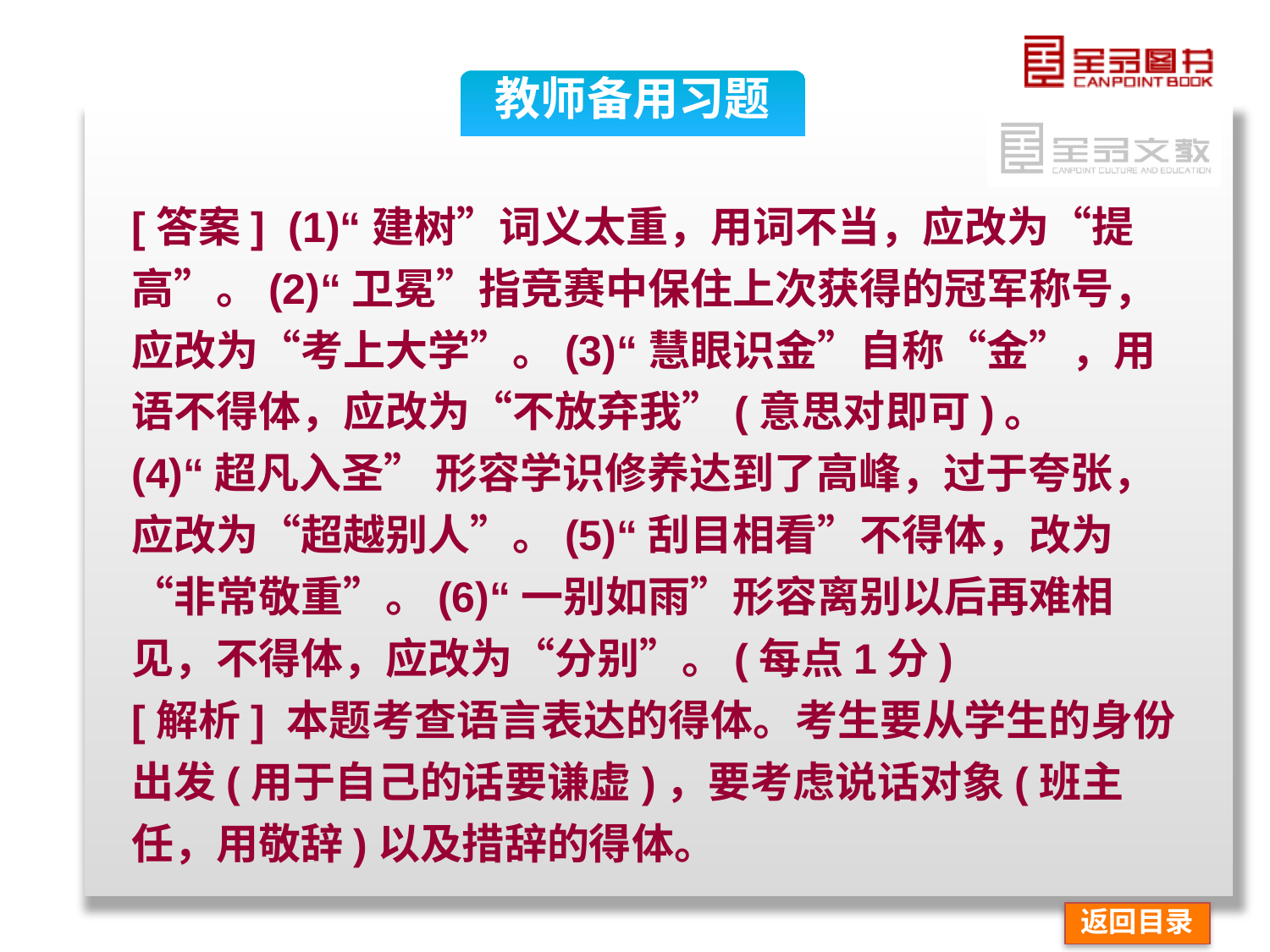

教师备用习题
[答案]  (1)“建树”词义太重，用词不当，应改为“提高”。(2)“卫冕”指竞赛中保住上次获得的冠军称号，应改为“考上大学”。(3)“慧眼识金”自称“金”，用语不得体，应改为“不放弃我”(意思对即可)。(4)“超凡入圣” 形容学识修养达到了高峰，过于夸张，应改为“超越别人”。(5)“刮目相看”不得体，改为“非常敬重”。(6)“一别如雨”形容离别以后再难相见，不得体，应改为“分别”。(每点1分)
[解析] 本题考查语言表达的得体。考生要从学生的身份出发(用于自己的话要谦虚)，要考虑说话对象(班主任，用敬辞)以及措辞的得体。
返回目录